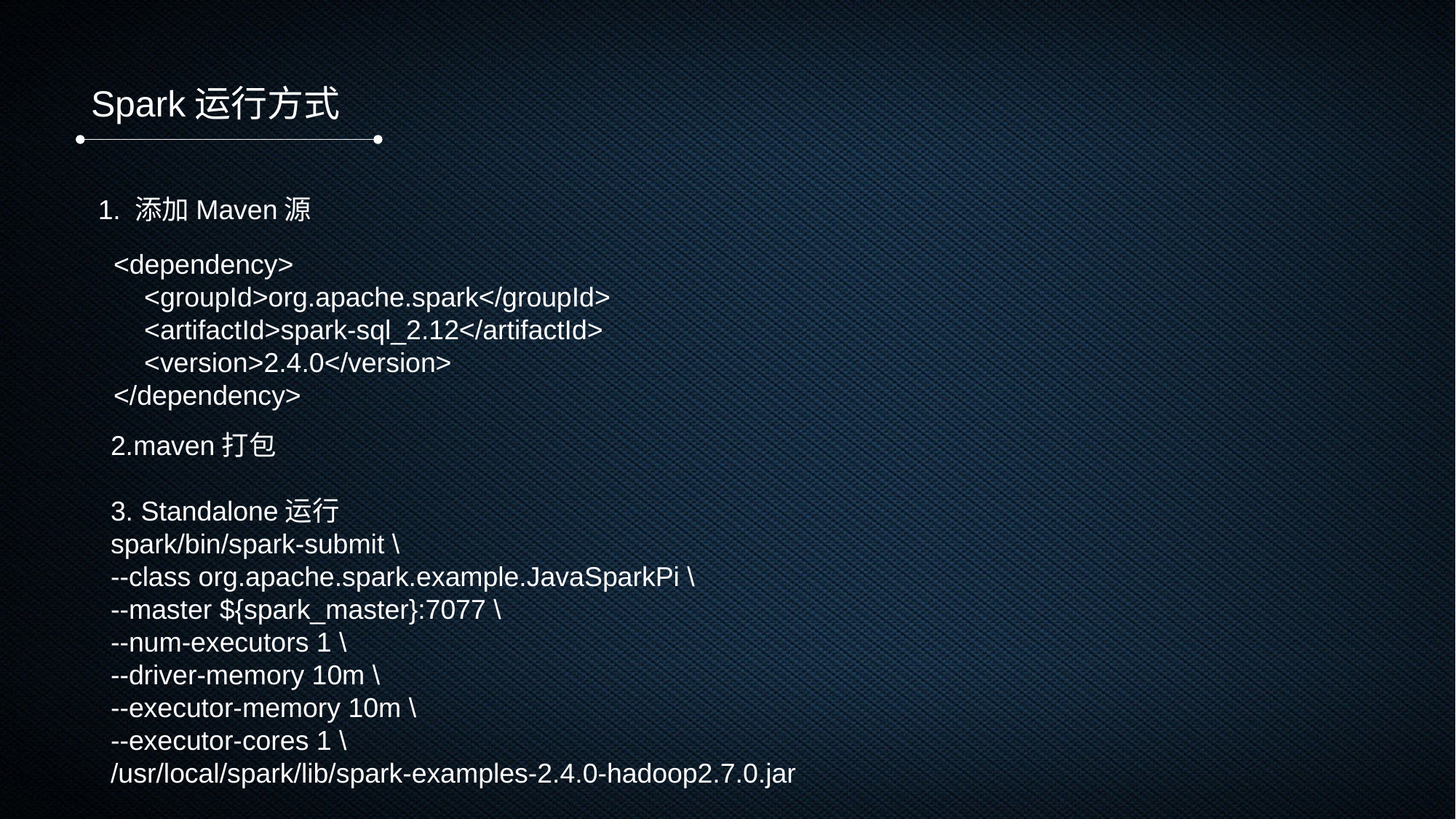

Spark运行方式
1. 添加Maven源
<dependency>
    <groupId>org.apache.spark</groupId>
    <artifactId>spark-sql_2.12</artifactId>
    <version>2.4.0</version>
</dependency>

2.maven打包

3. Standalone运行
spark/bin/spark-submit \
--class org.apache.spark.example.JavaSparkPi \
--master ${spark_master}:7077 \
--num-executors 1 \
--driver-memory 10m \
--executor-memory 10m \
--executor-cores 1 \
/usr/local/spark/lib/spark-examples-2.4.0-hadoop2.7.0.jar